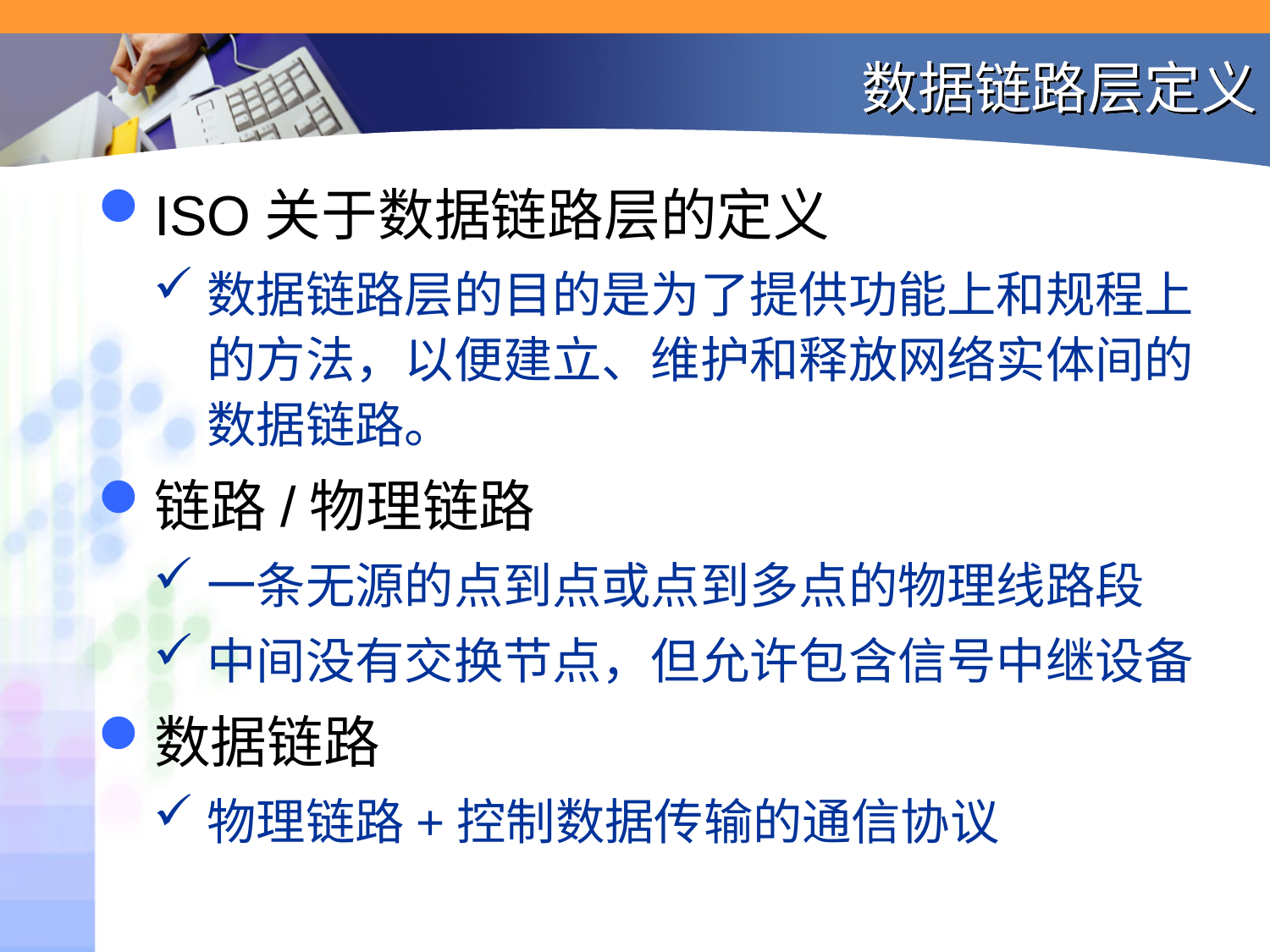

# 数据链路层定义
ISO关于数据链路层的定义
数据链路层的目的是为了提供功能上和规程上的方法，以便建立、维护和释放网络实体间的数据链路。
链路/物理链路
一条无源的点到点或点到多点的物理线路段
中间没有交换节点，但允许包含信号中继设备
数据链路
物理链路+控制数据传输的通信协议